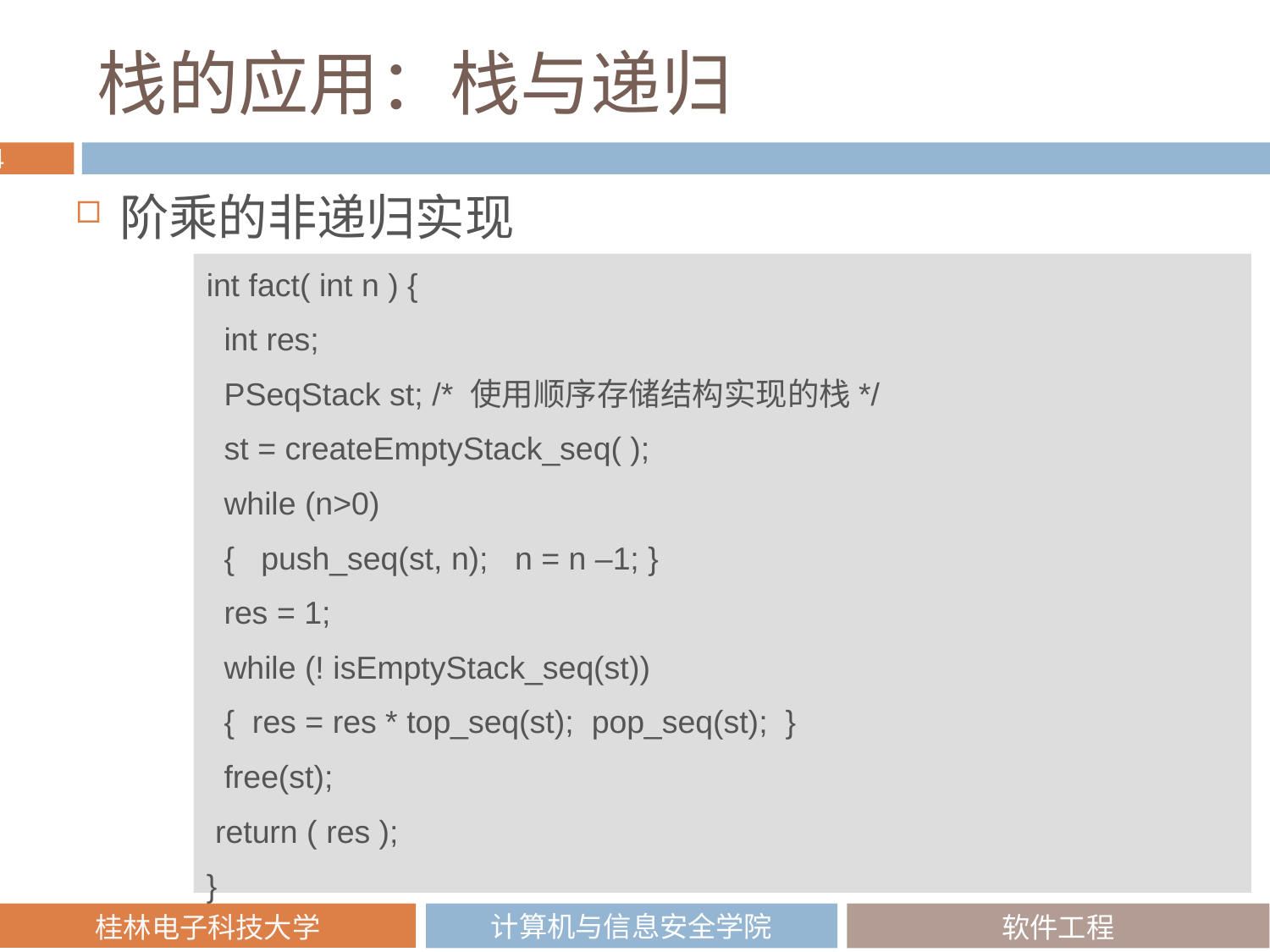

# 栈的应用：栈与递归
阶乘的非递归实现
int fact( int n ) {
  int res;
  PSeqStack st; /* 使用顺序存储结构实现的栈*/
  st = createEmptyStack_seq( );
  while (n>0)
  {   push_seq(st, n);   n = n –1; }
  res = 1;
  while (! isEmptyStack_seq(st))
  {  res = res * top_seq(st);  pop_seq(st);  }
  free(st);
 return ( res );
}